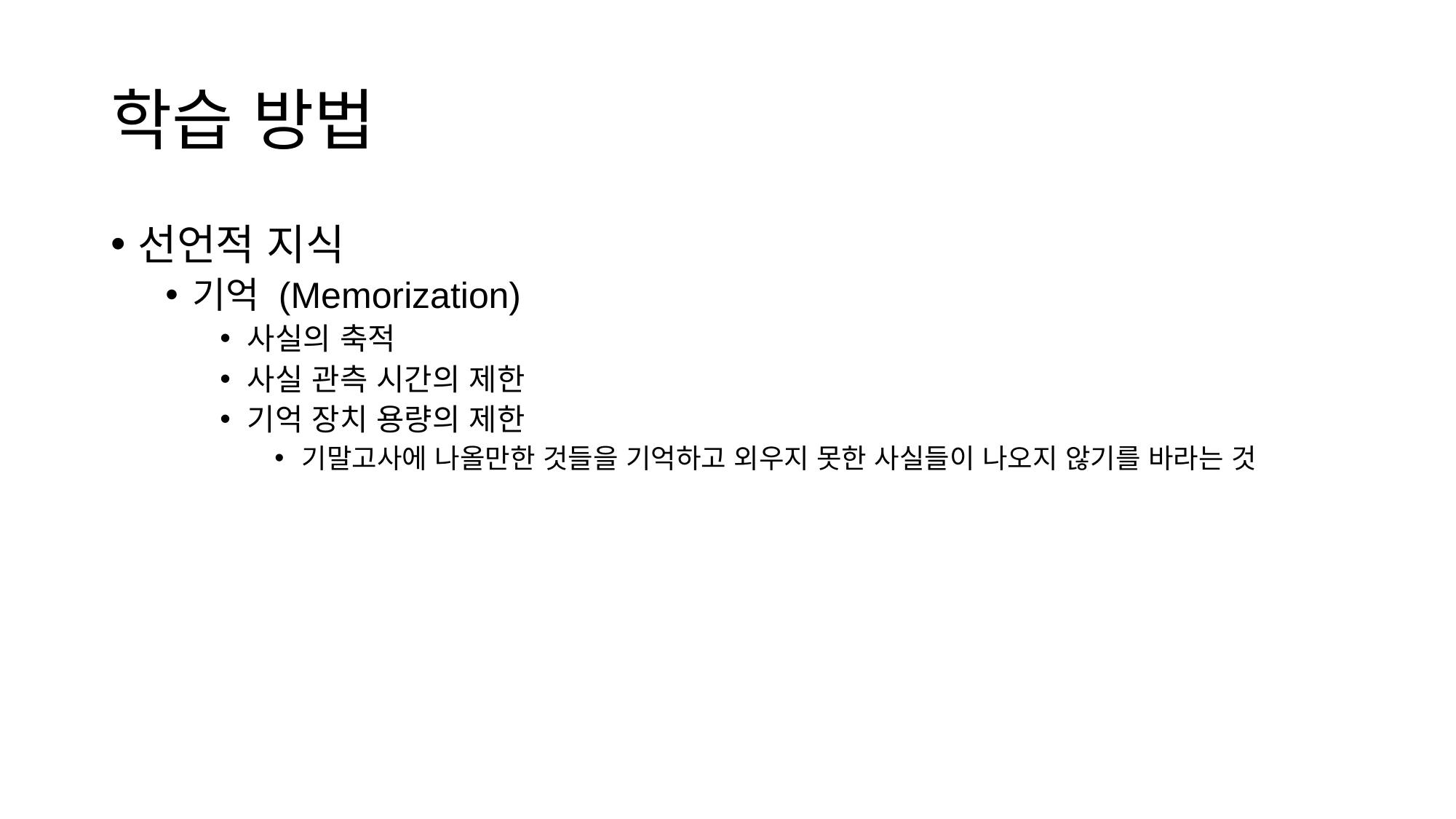

# 학습 방법
선언적 지식
기억 (Memorization)
사실의 축적
사실 관측 시간의 제한
기억 장치 용량의 제한
기말고사에 나올만한 것들을 기억하고 외우지 못한 사실들이 나오지 않기를 바라는 것